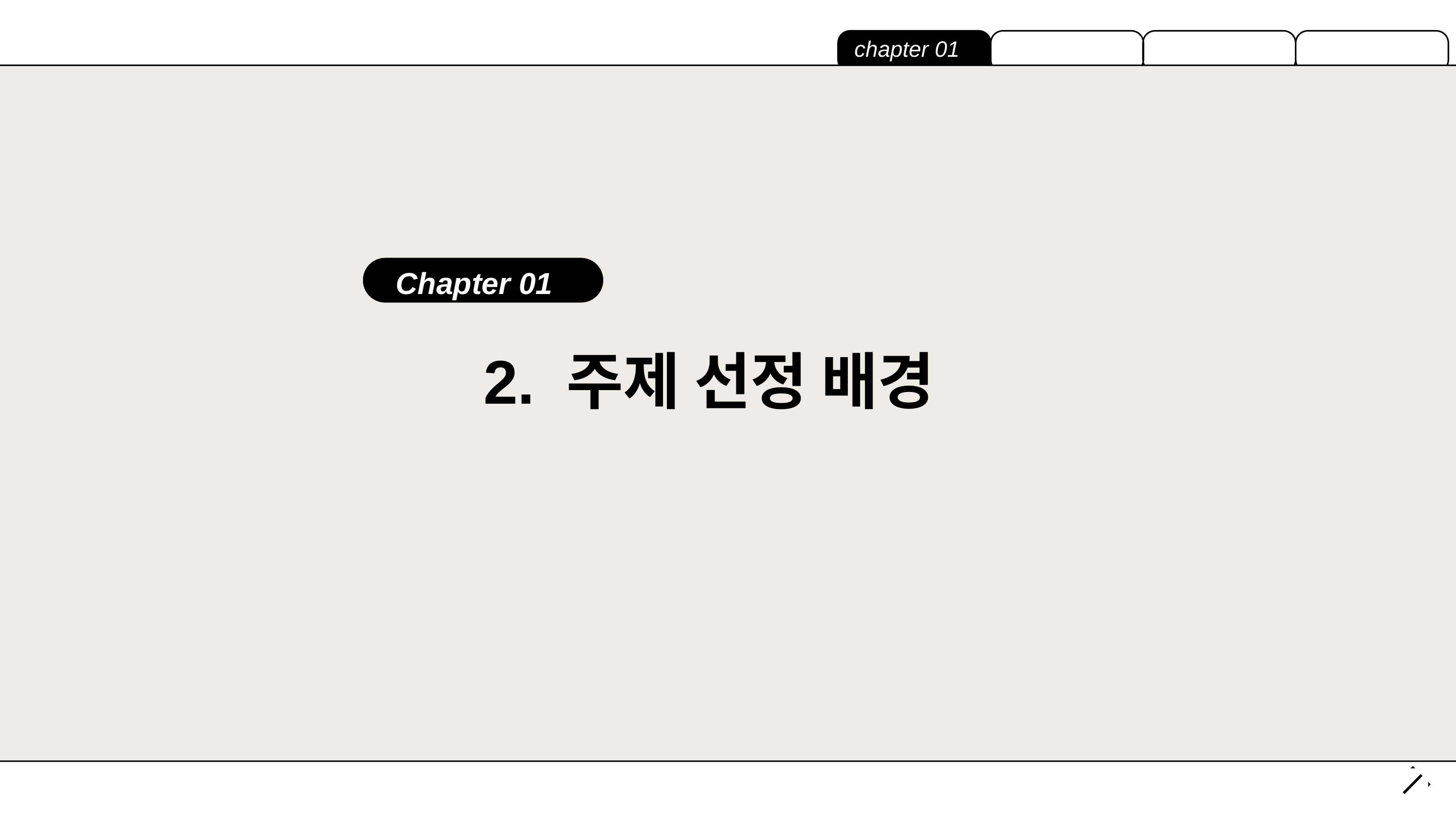

chapter 01

Chapter 01
2. 주제 선정 배경